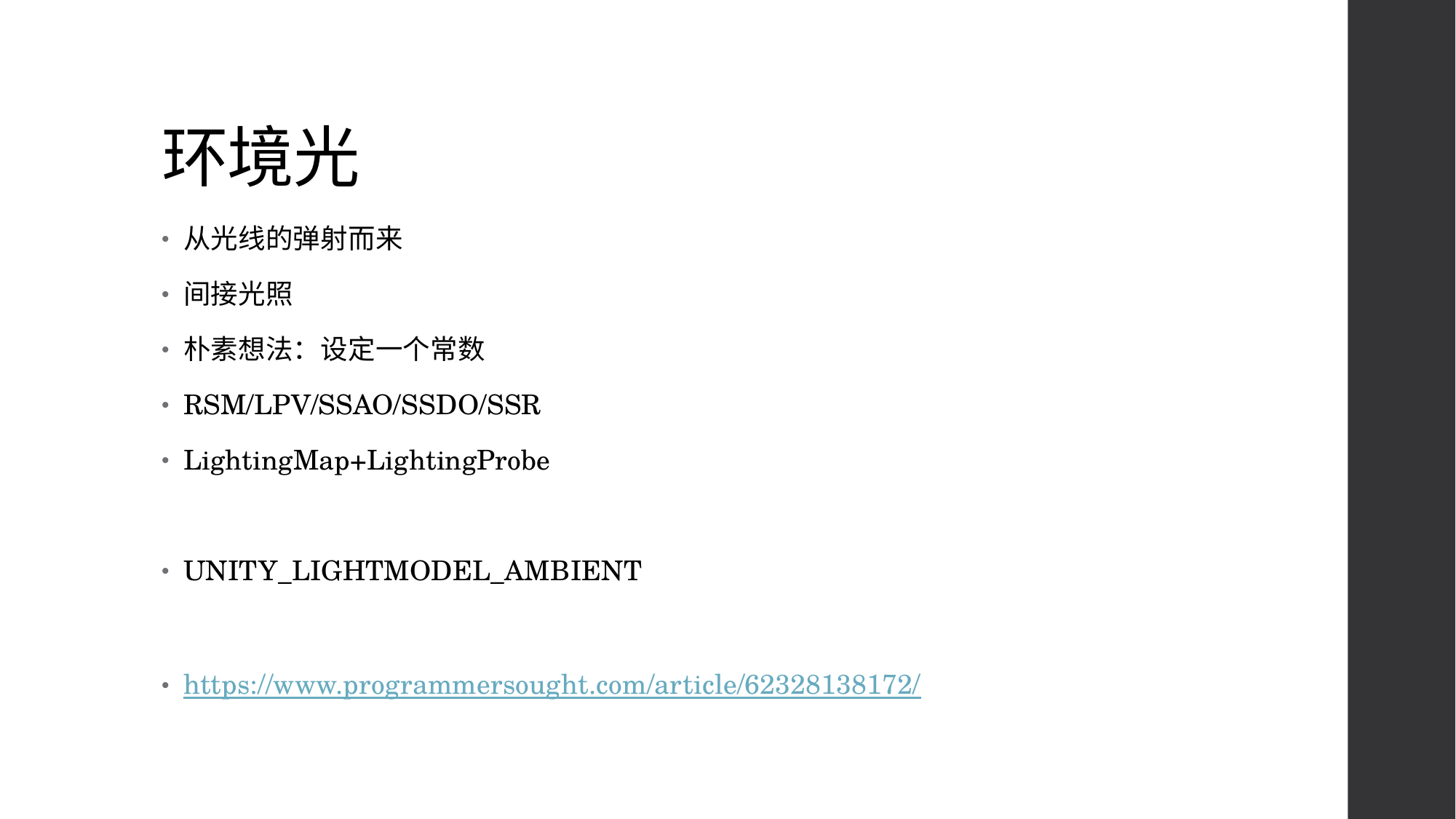

# 环境光
从光线的弹射而来
间接光照
朴素想法：设定一个常数
RSM/LPV/SSAO/SSDO/SSR
LightingMap+LightingProbe

UNITY_LIGHTMODEL_AMBIENT

https://www.programmersought.com/article/62328138172/